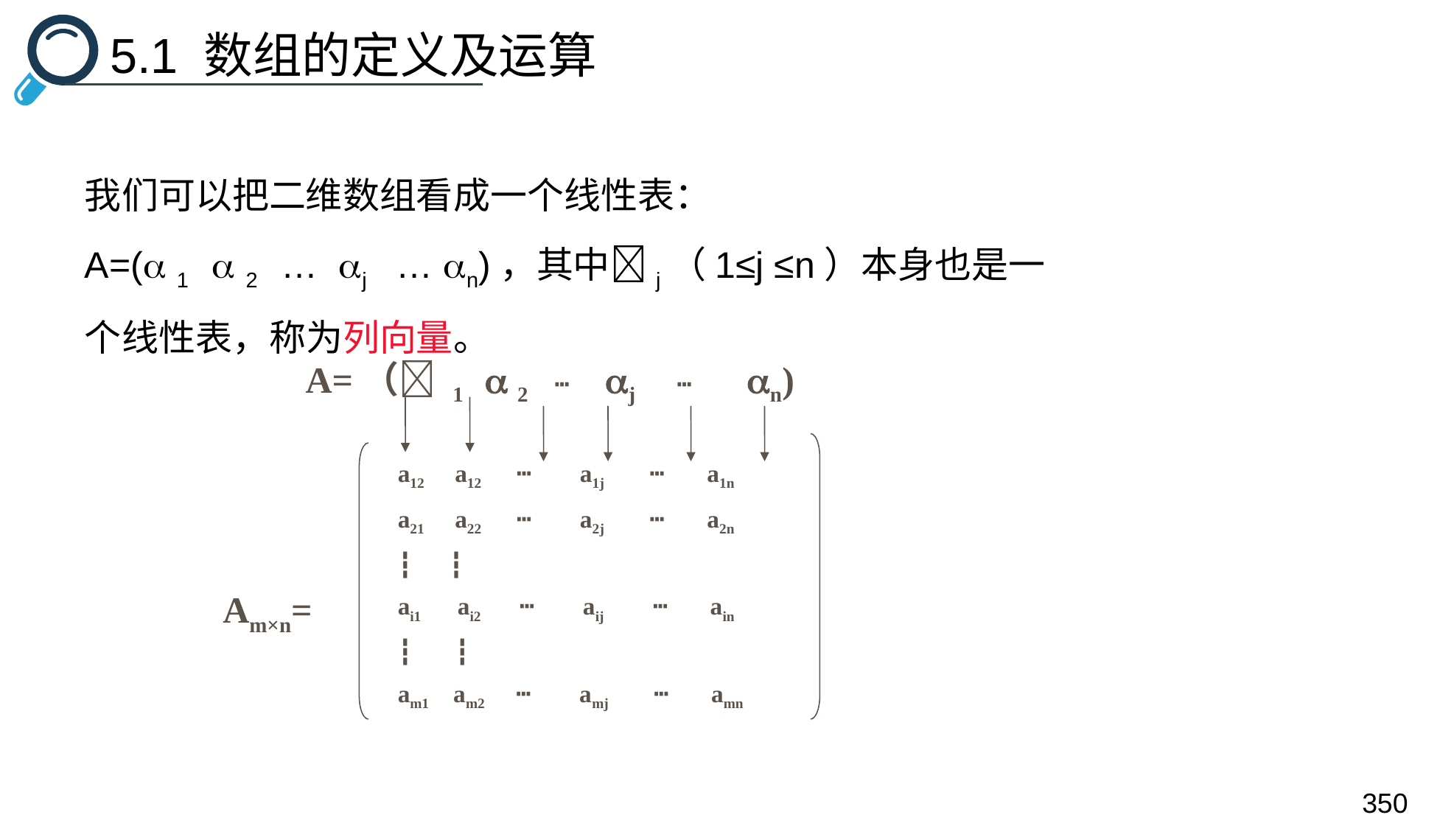

5.1 数组的定义及运算
我们可以把二维数组看成一个线性表：
A=(α 1    α 2    …  αj     … αn)，其中αj（1≤j ≤n）本身也是一个线性表，称为列向量。
A=（α 1    α 2     ┅      αj       ┅      αn)

a12     a12          ┅        a1j             ┅       a1n
a21     a22          ┅        a2j             ┅       a2n
┇      ┇
ai1      ai2           ┅        aij              ┅       ain
┇       ┇
am1    am2         ┅        amj             ┅       amn
Am×n=
350